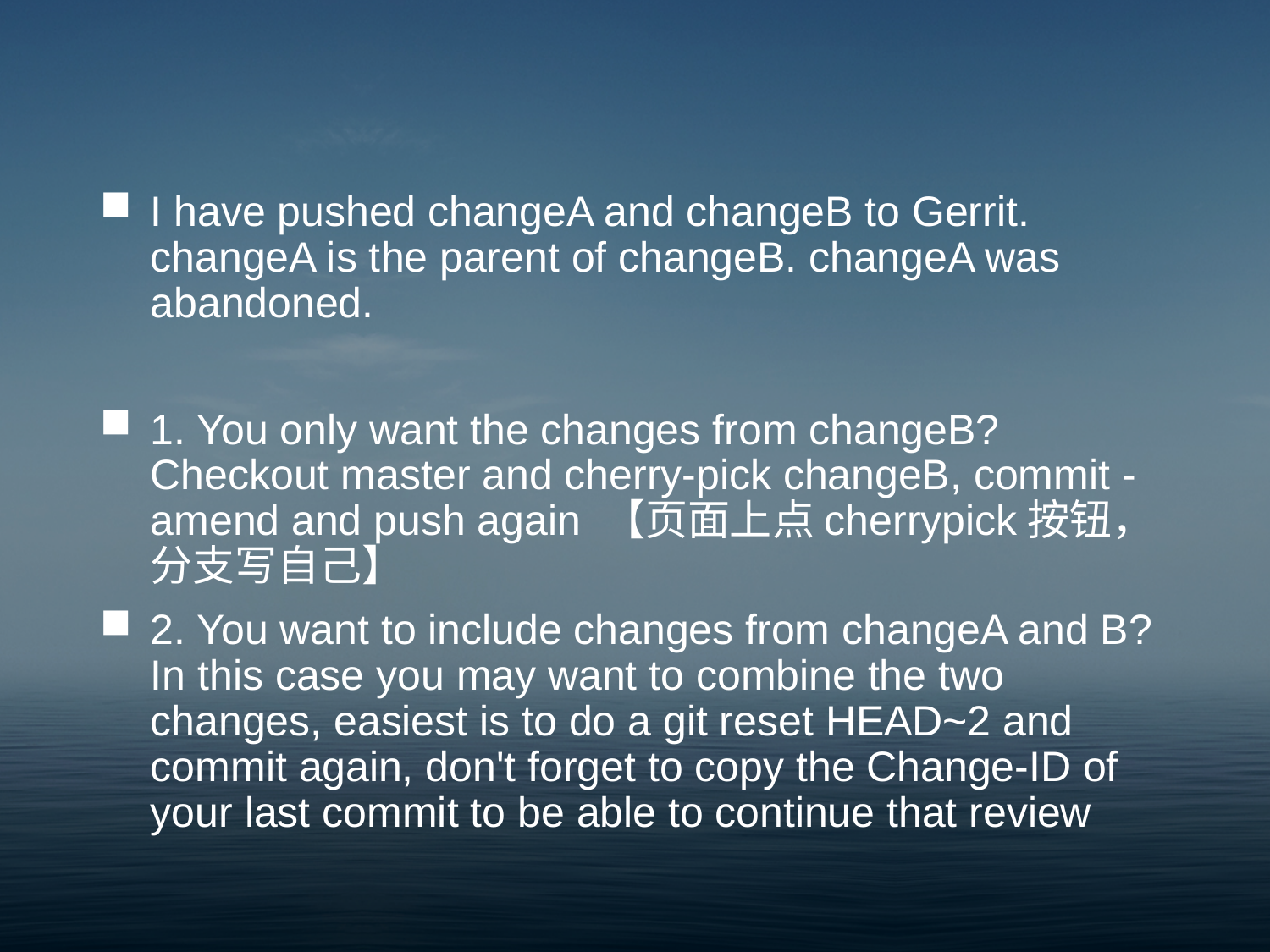

#
I have pushed changeA and changeB to Gerrit. changeA is the parent of changeB. changeA was abandoned.

1. You only want the changes from changeB? Checkout master and cherry-pick changeB, commit -amend and push again 【页面上点cherrypick按钮，分支写自己】
2. You want to include changes from changeA and B? In this case you may want to combine the two changes, easiest is to do a git reset HEAD~2 and commit again, don't forget to copy the Change-ID of your last commit to be able to continue that review